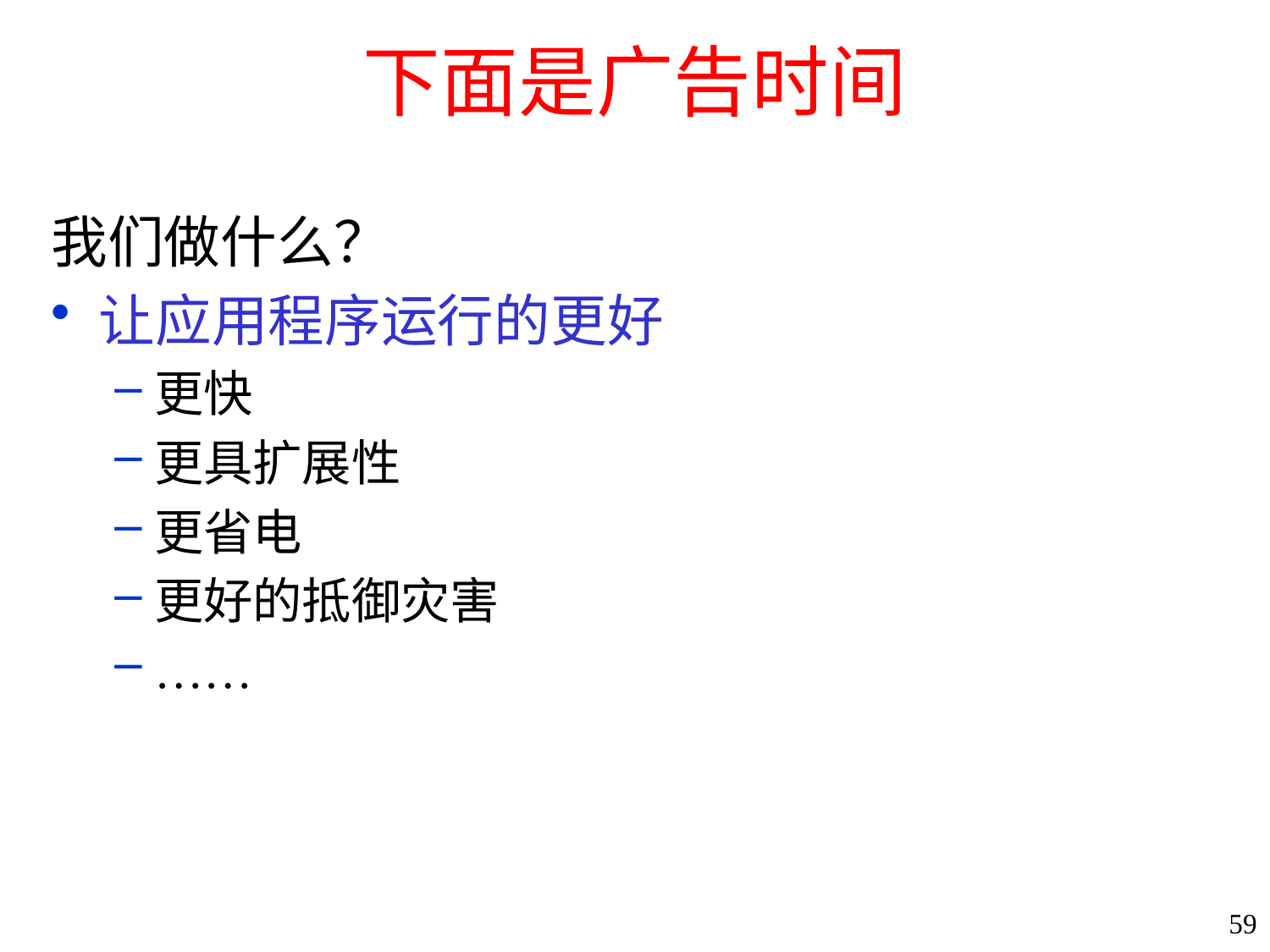

# 下面是广告时间
我们做什么？
让应用程序运行的更好
更快
更具扩展性
更省电
更好的抵御灾害
……
59